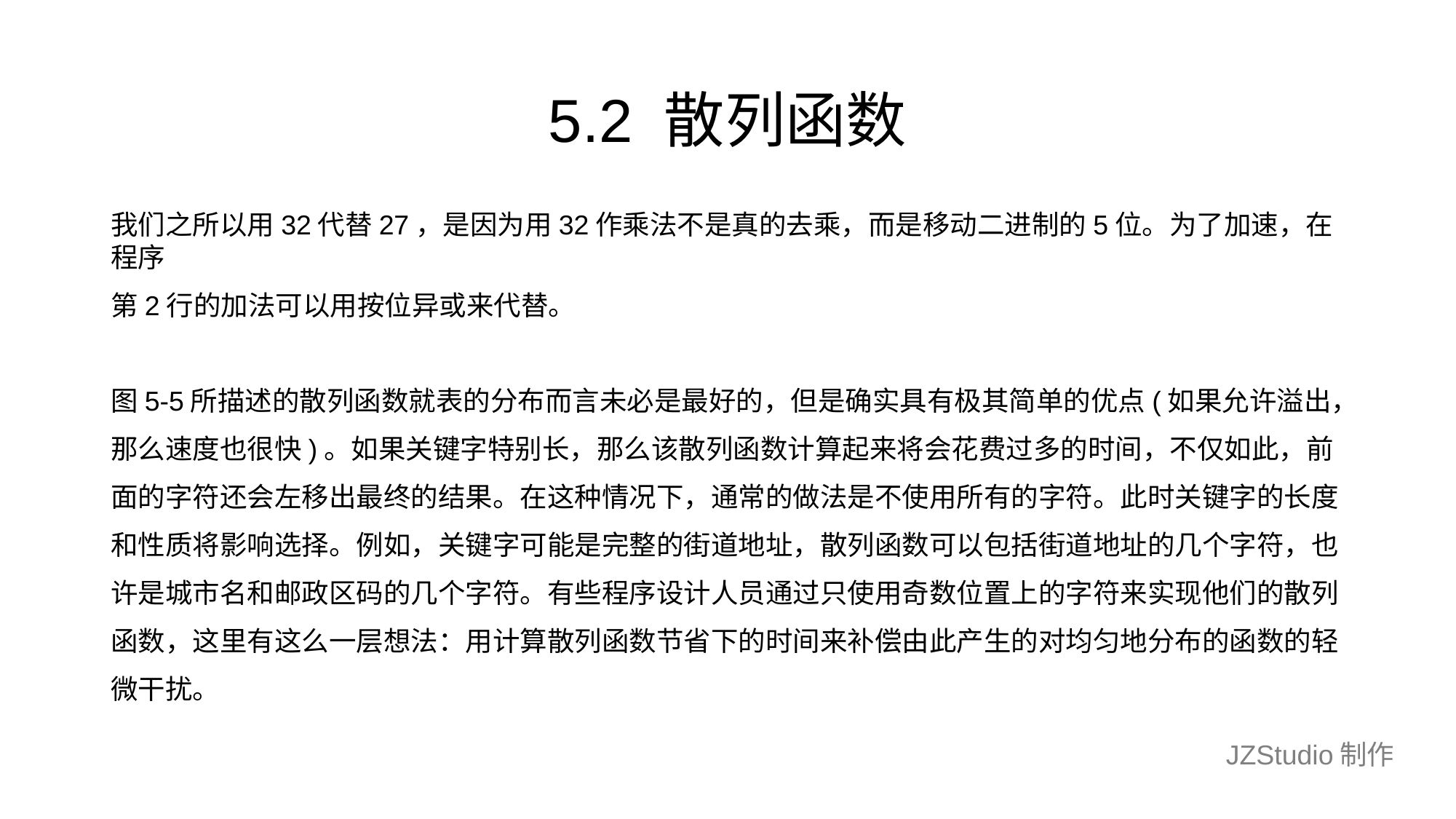

# 5.2 散列函数
我们之所以用32代替27，是因为用32作乘法不是真的去乘，而是移动二进制的5位。为了加速，在程序
第2行的加法可以用按位异或来代替。

图5-5所描述的散列函数就表的分布而言未必是最好的，但是确实具有极其简单的优点(如果允许溢出，
那么速度也很快)。如果关键字特别长，那么该散列函数计算起来将会花费过多的时间，不仅如此，前
面的字符还会左移出最终的结果。在这种情况下，通常的做法是不使用所有的字符。此时关键字的长度
和性质将影响选择。例如，关键字可能是完整的街道地址，散列函数可以包括街道地址的几个字符，也
许是城市名和邮政区码的几个字符。有些程序设计人员通过只使用奇数位置上的字符来实现他们的散列
函数，这里有这么一层想法：用计算散列函数节省下的时间来补偿由此产生的对均匀地分布的函数的轻
微干扰。